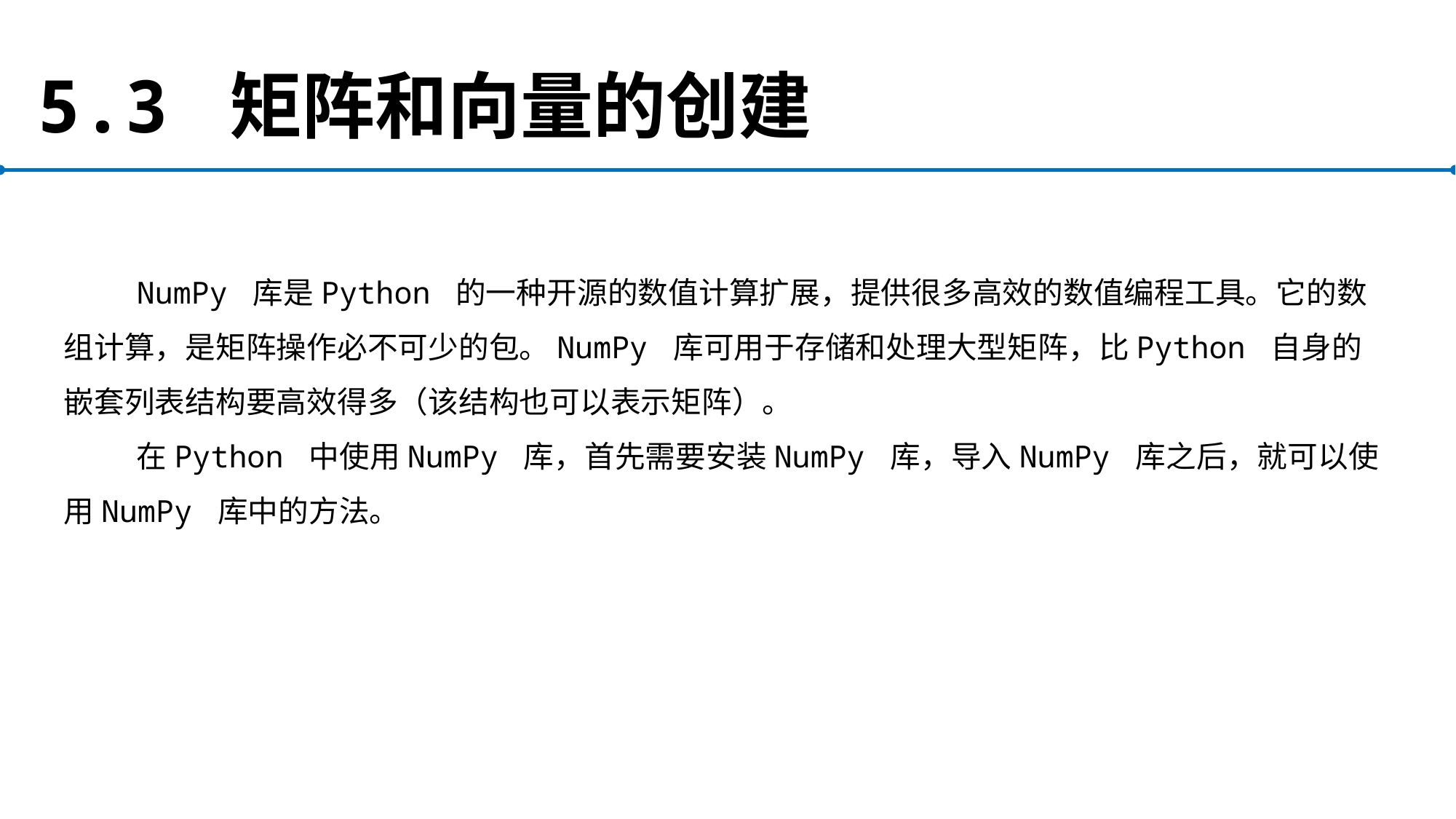

# 5.3 矩阵和向量的创建
NumPy 库是Python 的一种开源的数值计算扩展，提供很多高效的数值编程工具。它的数组计算，是矩阵操作必不可少的包。NumPy 库可用于存储和处理大型矩阵，比Python 自身的嵌套列表结构要高效得多（该结构也可以表示矩阵）。
在Python 中使用NumPy 库，首先需要安装NumPy 库，导入NumPy 库之后，就可以使用NumPy 库中的方法。